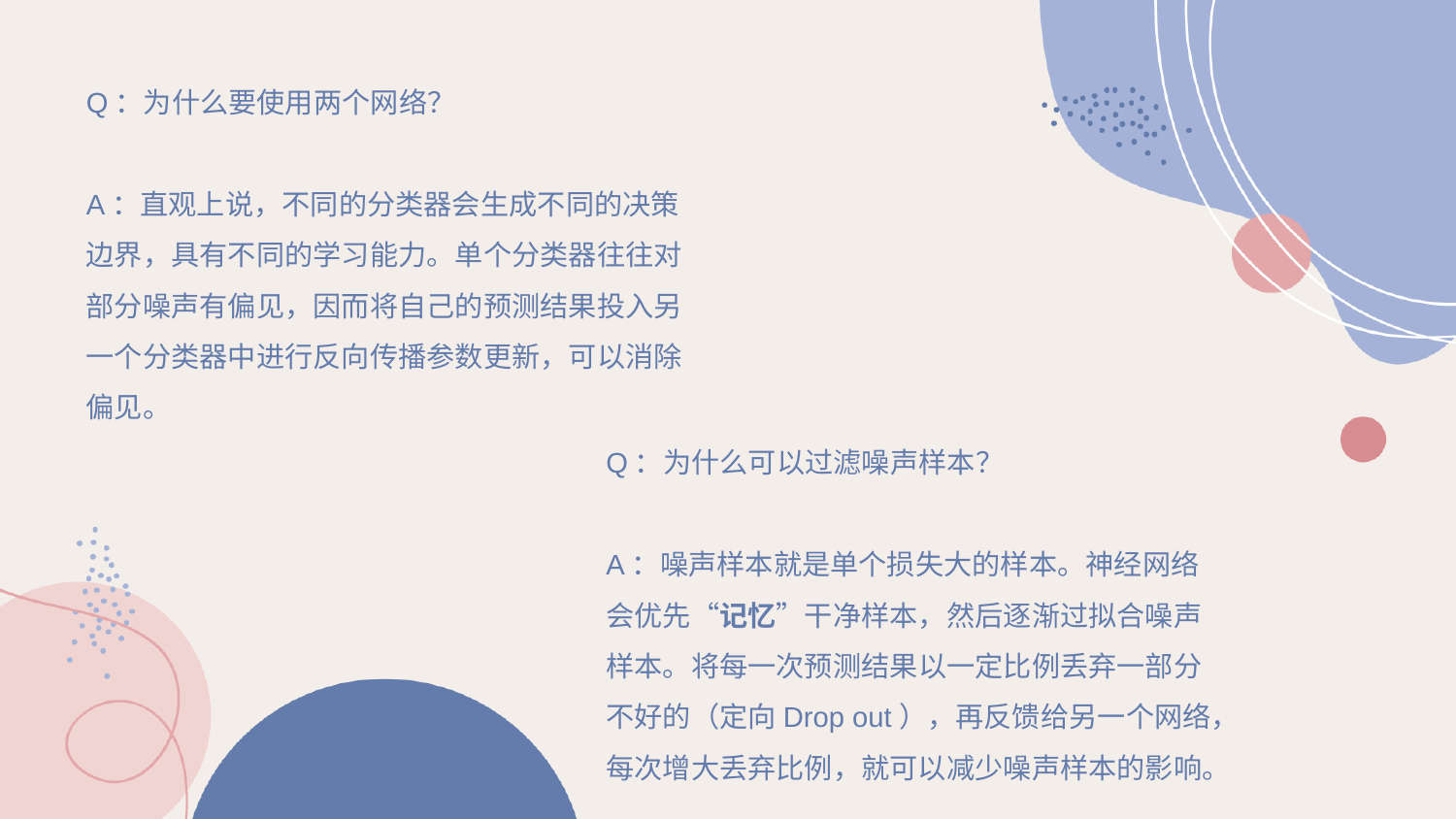

Q：为什么要使用两个网络？

A：直观上说，不同的分类器会生成不同的决策边界，具有不同的学习能力。单个分类器往往对部分噪声有偏见，因而将自己的预测结果投入另一个分类器中进行反向传播参数更新，可以消除偏见。
Q：为什么可以过滤噪声样本？

A：噪声样本就是单个损失大的样本。神经网络会优先“记忆”干净样本，然后逐渐过拟合噪声样本。将每一次预测结果以一定比例丢弃一部分不好的（定向Drop out），再反馈给另一个网络，每次增大丢弃比例，就可以减少噪声样本的影响。